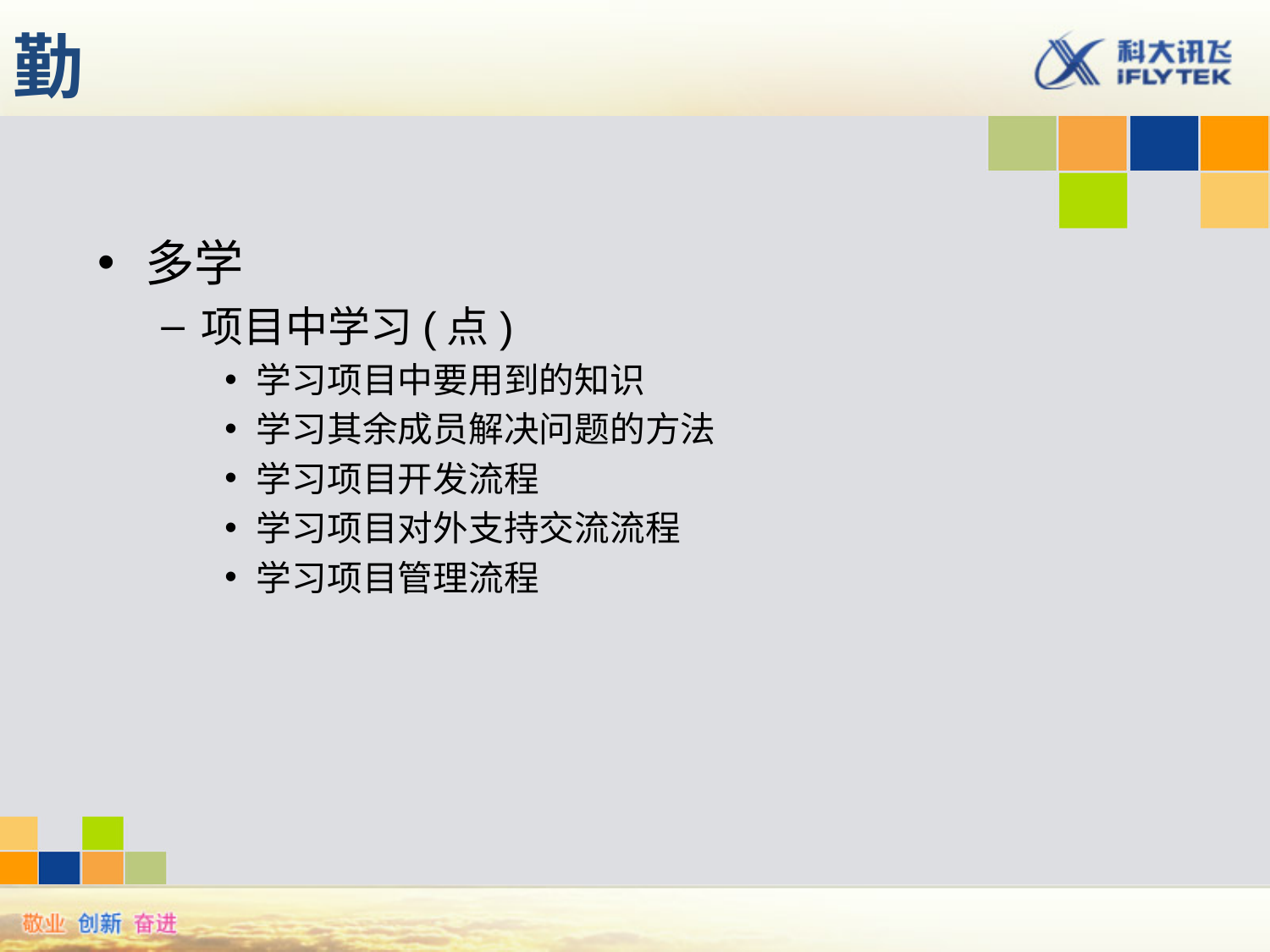

# 勤
多学
项目中学习(点)
学习项目中要用到的知识
学习其余成员解决问题的方法
学习项目开发流程
学习项目对外支持交流流程
学习项目管理流程